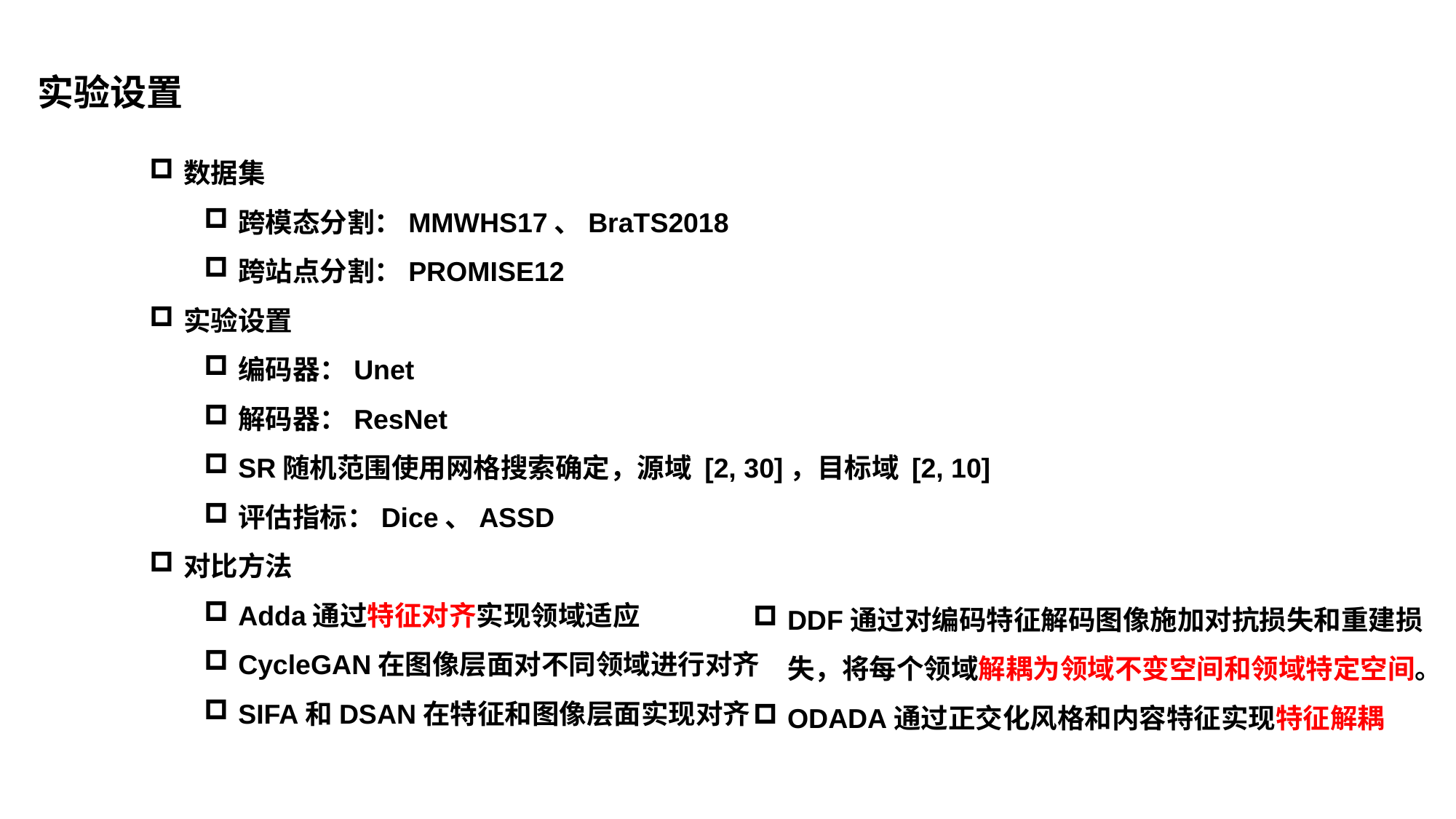

实验设置
数据集
跨模态分割：MMWHS17、BraTS2018
跨站点分割：PROMISE12
实验设置
编码器：Unet
解码器：ResNet
SR随机范围使用网格搜索确定，源域 [2, 30]，目标域 [2, 10]
评估指标：Dice、ASSD
对比方法
Adda通过特征对齐实现领域适应
CycleGAN在图像层面对不同领域进行对齐
SIFA和DSAN在特征和图像层面实现对齐
DDF通过对编码特征解码图像施加对抗损失和重建损失，将每个领域解耦为领域不变空间和领域特定空间。
ODADA通过正交化风格和内容特征实现特征解耦